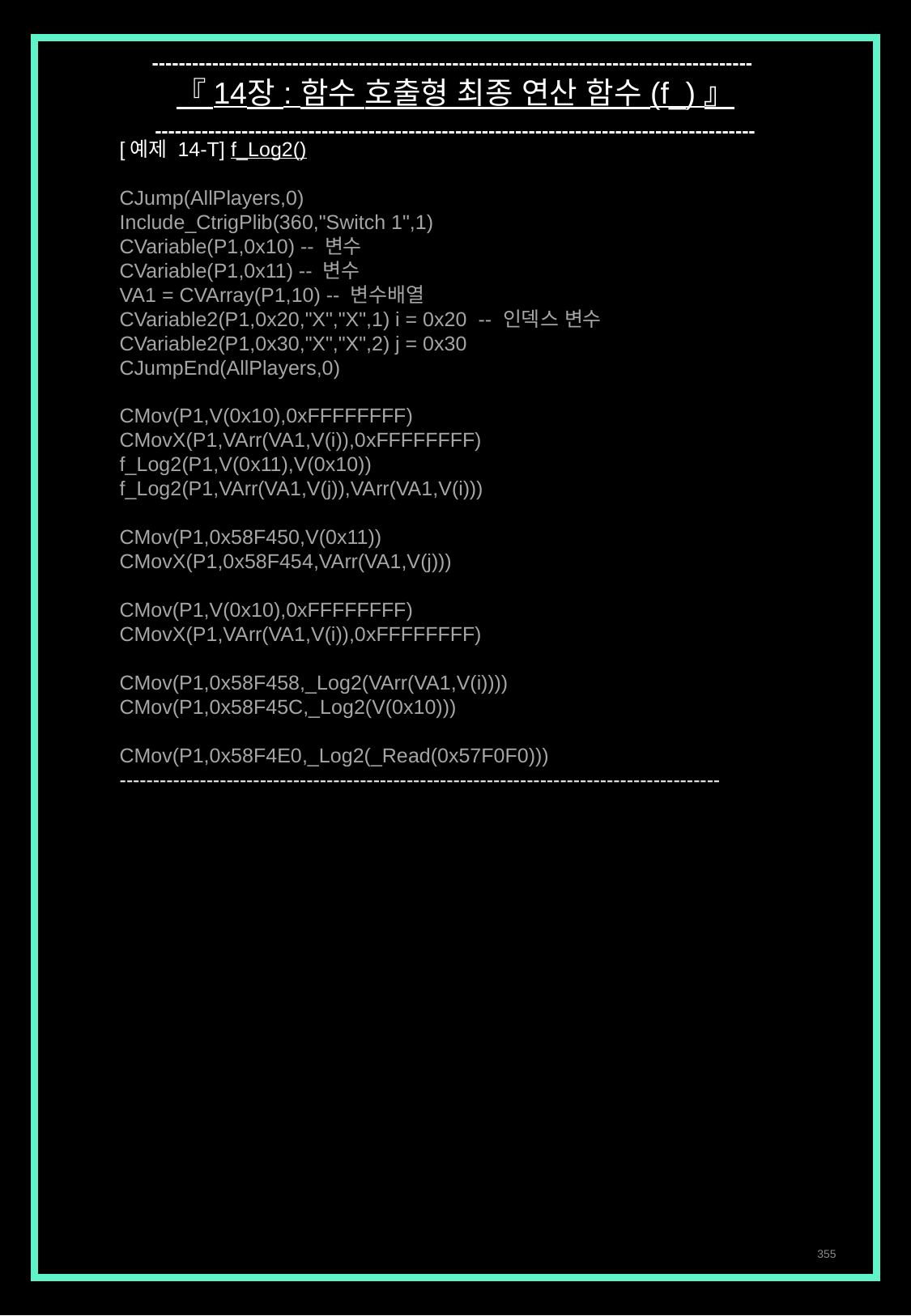

------------------------------------------------------------------------------------------
『 14장 : 함수 호출형 최종 연산 함수 (f_) 』
------------------------------------------------------------------------------------------
[예제 14-T] f_Log2()

CJump(AllPlayers,0)
Include_CtrigPlib(360,"Switch 1",1)
CVariable(P1,0x10) -- 변수
CVariable(P1,0x11) -- 변수
VA1 = CVArray(P1,10) -- 변수배열
CVariable2(P1,0x20,"X","X",1) i = 0x20  -- 인덱스 변수
CVariable2(P1,0x30,"X","X",2) j = 0x30
CJumpEnd(AllPlayers,0)

CMov(P1,V(0x10),0xFFFFFFFF)
CMovX(P1,VArr(VA1,V(i)),0xFFFFFFFF)
f_Log2(P1,V(0x11),V(0x10))
f_Log2(P1,VArr(VA1,V(j)),VArr(VA1,V(i)))

CMov(P1,0x58F450,V(0x11))
CMovX(P1,0x58F454,VArr(VA1,V(j)))

CMov(P1,V(0x10),0xFFFFFFFF)
CMovX(P1,VArr(VA1,V(i)),0xFFFFFFFF)

CMov(P1,0x58F458,_Log2(VArr(VA1,V(i))))
CMov(P1,0x58F45C,_Log2(V(0x10)))

CMov(P1,0x58F4E0,_Log2(_Read(0x57F0F0)))
------------------------------------------------------------------------------------------
355